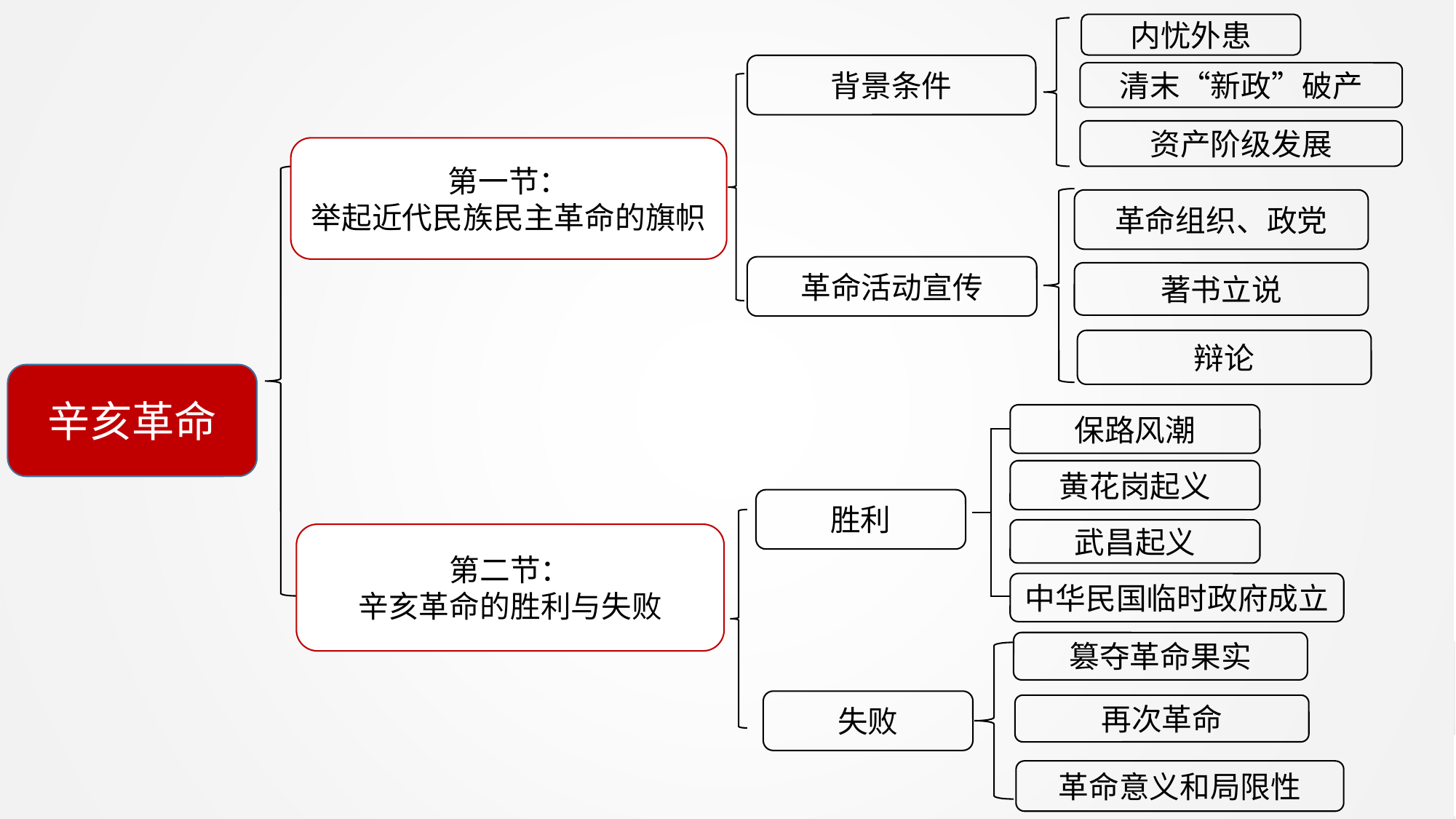

内忧外患

背景条件
清末“新政”破产

资产阶级发展
第一节：
举起近代民族民主革命的旗帜

革命组织、政党
革命活动宣传
著书立说
辩论
辛亥革命
保路风潮

黄花岗起义
胜利

武昌起义
第二节：
辛亥革命的胜利与失败
中华民国临时政府成立
篡夺革命果实

失败
再次革命
革命意义和局限性